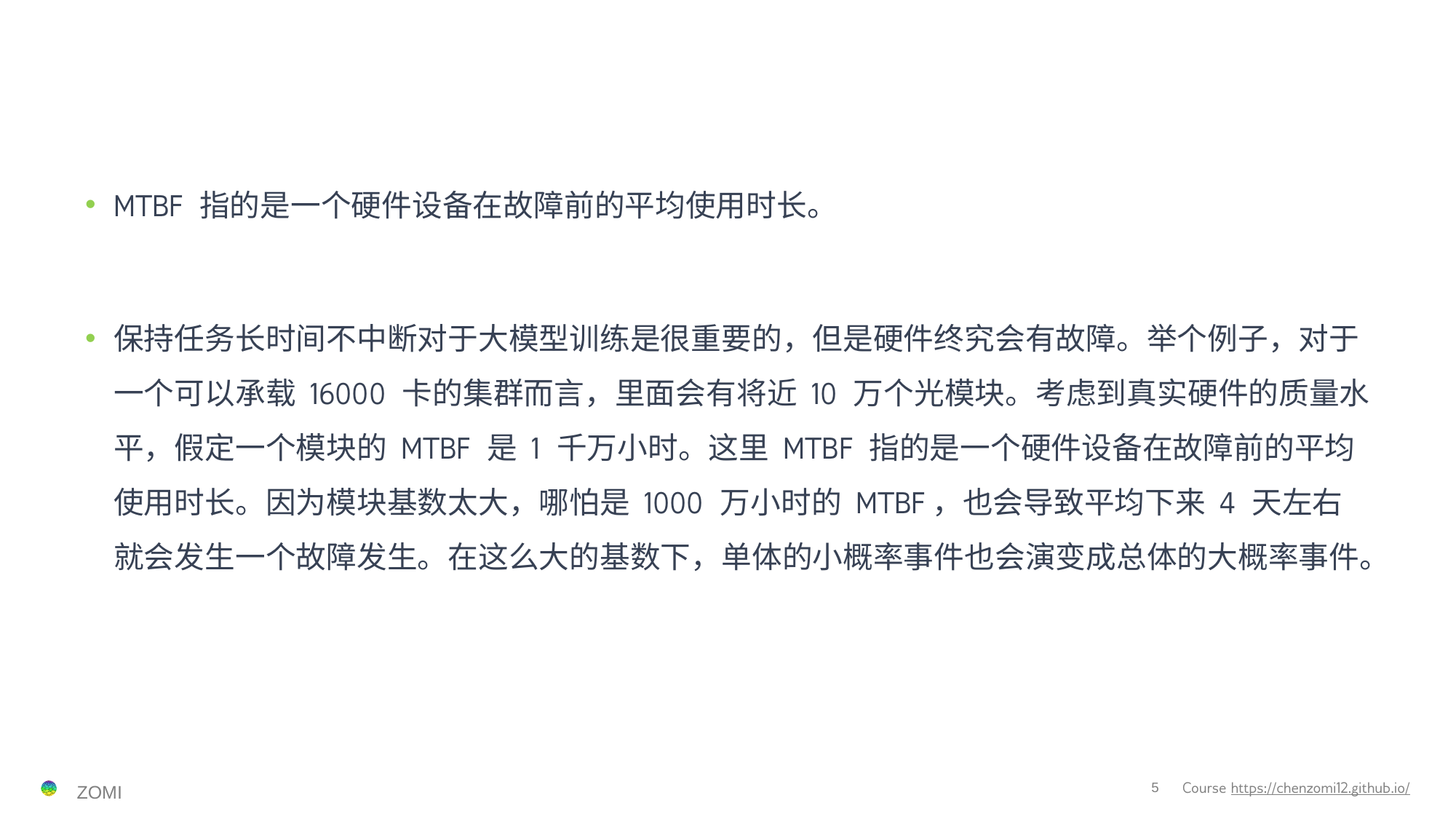

#
MTBF 指的是一个硬件设备在故障前的平均使用时长。

保持任务长时间不中断对于大模型训练是很重要的，但是硬件终究会有故障。举个例子，对于一个可以承载 16000 卡的集群而言，里面会有将近 10 万个光模块。考虑到真实硬件的质量水平，假定一个模块的 MTBF 是 1 千万小时。这里 MTBF 指的是一个硬件设备在故障前的平均使用时长。因为模块基数太大，哪怕是 1000 万小时的 MTBF，也会导致平均下来 4 天左右就会发生一个故障发生。在这么大的基数下，单体的小概率事件也会演变成总体的大概率事件。